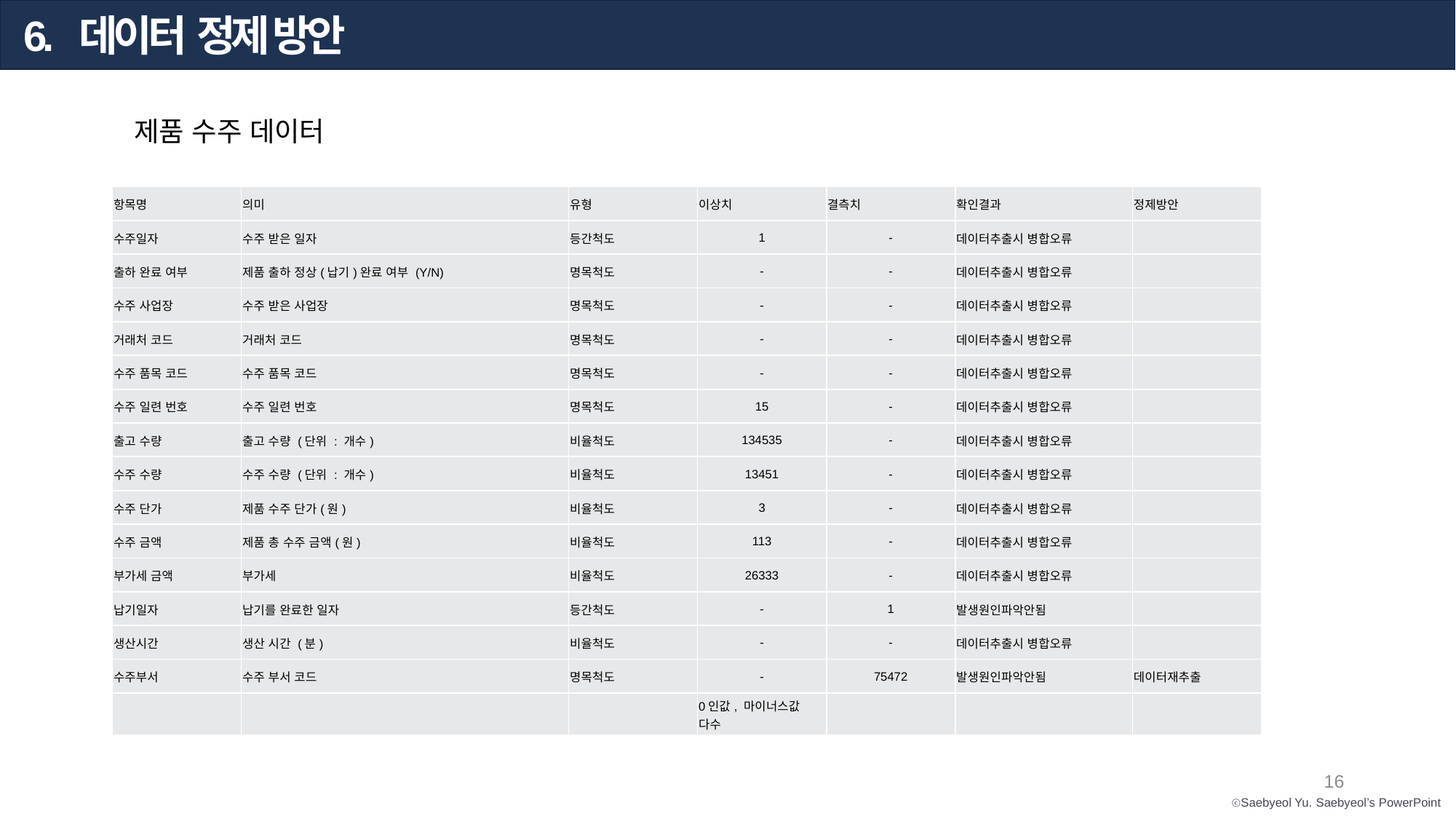

6.  데이터  정제 방안
6.  데이터  정제 방안
제품 수주 데이터
| 항목명 | 의미 | 유형 | 이상치 | 결측치 | 확인결과 | 정제방안 |
| --- | --- | --- | --- | --- | --- | --- |
| 수주일자 | 수주 받은 일자 | 등간척도 | 1 | - | 데이터추출시 병합오류 |  |
| 출하 완료 여부 | 제품 출하 정상(납기)완료 여부 (Y/N) | 명목척도 | - | - | 데이터추출시 병합오류 |  |
| 수주 사업장 | 수주 받은 사업장 | 명목척도 | - | - | 데이터추출시 병합오류 |  |
| 거래처 코드 | 거래처 코드 | 명목척도 | - | - | 데이터추출시 병합오류 |  |
| 수주 품목 코드 | 수주 품목 코드 | 명목척도 | - | - | 데이터추출시 병합오류 |  |
| 수주 일련 번호 | 수주 일련 번호 | 명목척도 | 15 | - | 데이터추출시 병합오류 |  |
| 출고 수량 | 출고 수량 (단위 : 개수) | 비율척도 | 134535 | - | 데이터추출시 병합오류 |  |
| 수주 수량 | 수주 수량 (단위 : 개수) | 비율척도 | 13451 | - | 데이터추출시 병합오류 |  |
| 수주 단가 | 제품 수주 단가(원) | 비율척도 | 3 | - | 데이터추출시 병합오류 |  |
| 수주 금액 | 제품 총 수주 금액(원) | 비율척도 | 113 | - | 데이터추출시 병합오류 |  |
| 부가세 금액 | 부가세 | 비율척도 | 26333 | - | 데이터추출시 병합오류 |  |
| 납기일자 | 납기를 완료한 일자 | 등간척도 | - | 1 | 발생원인파악안됨 |  |
| 생산시간 | 생산 시간 (분) | 비율척도 | - | - | 데이터추출시 병합오류 |  |
| 수주부서 | 수주 부서 코드 | 명목척도 | - | 75472 | 발생원인파악안됨 | 데이터재추출 |
|  |  |  | 0인값, 마이너스값 다수 |  |  |  |
16